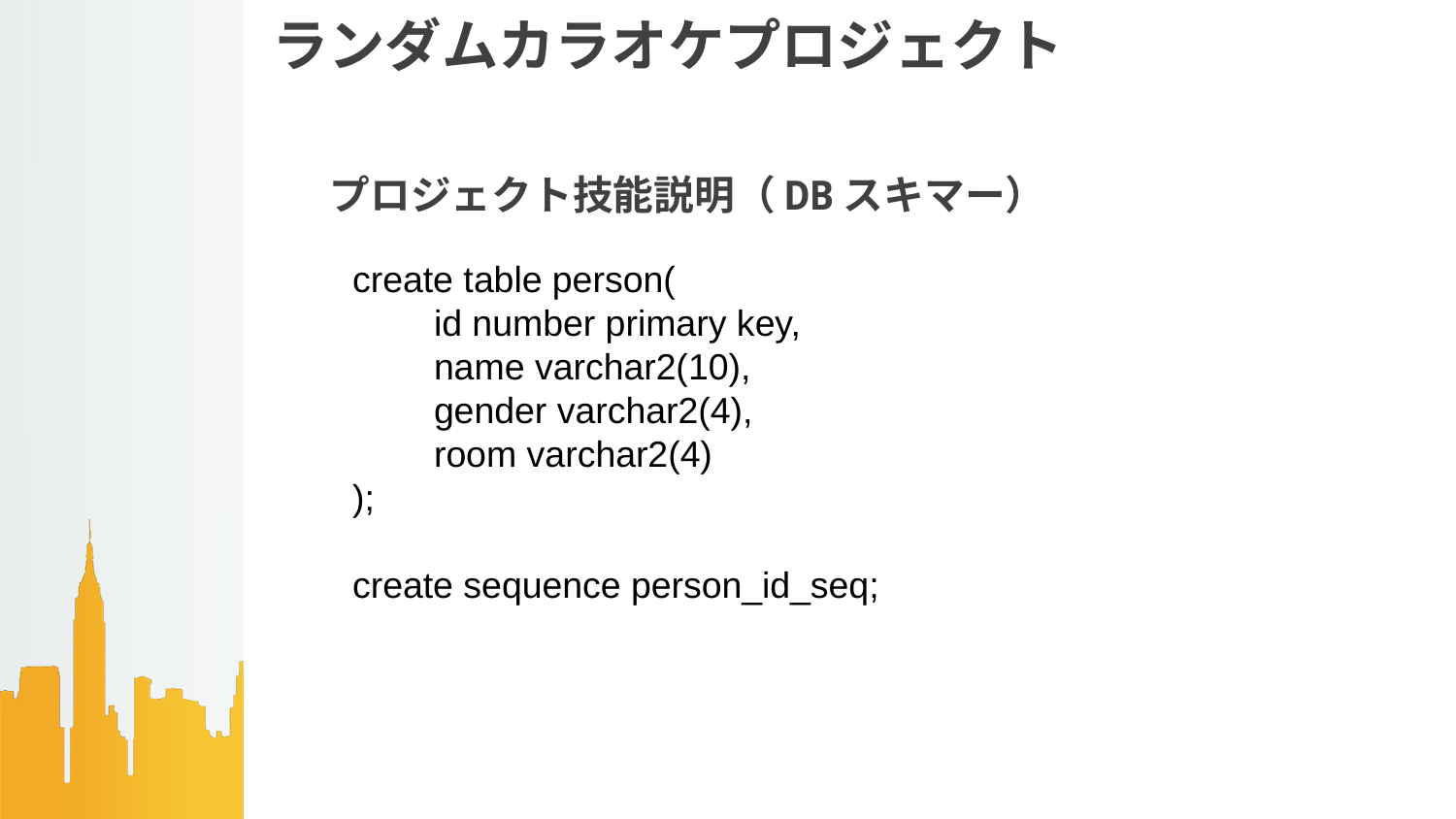

# ランダムカラオケプロジェクト
プロジェクト技能説明（DBスキマー）
create table person(
　　id number primary key,
　　name varchar2(10),
　　gender varchar2(4),
　　room varchar2(4)
);

create sequence person_id_seq;